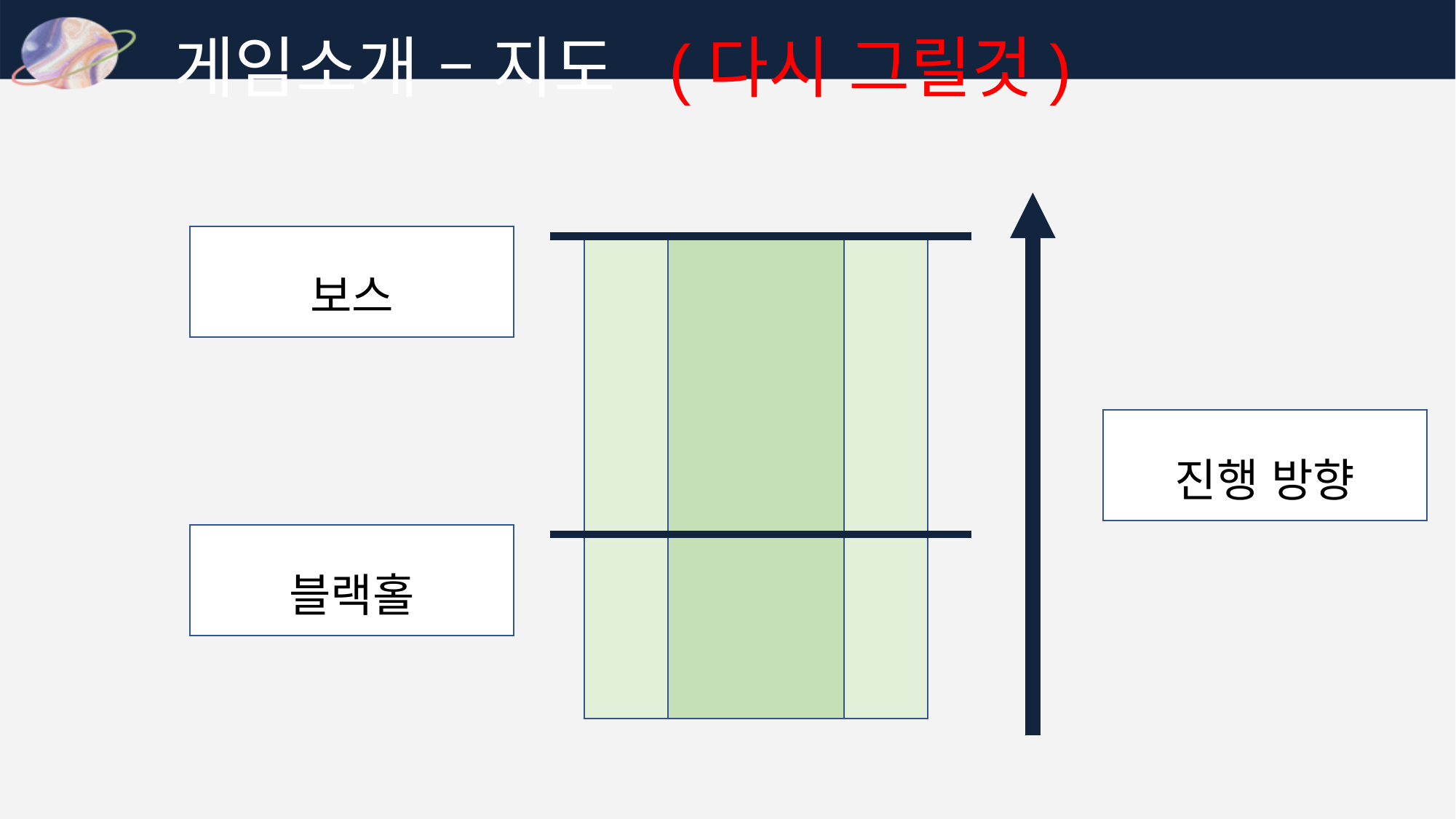

게임소개 – 지도  (다시 그릴것)

보스

진행 방향

블랙홀